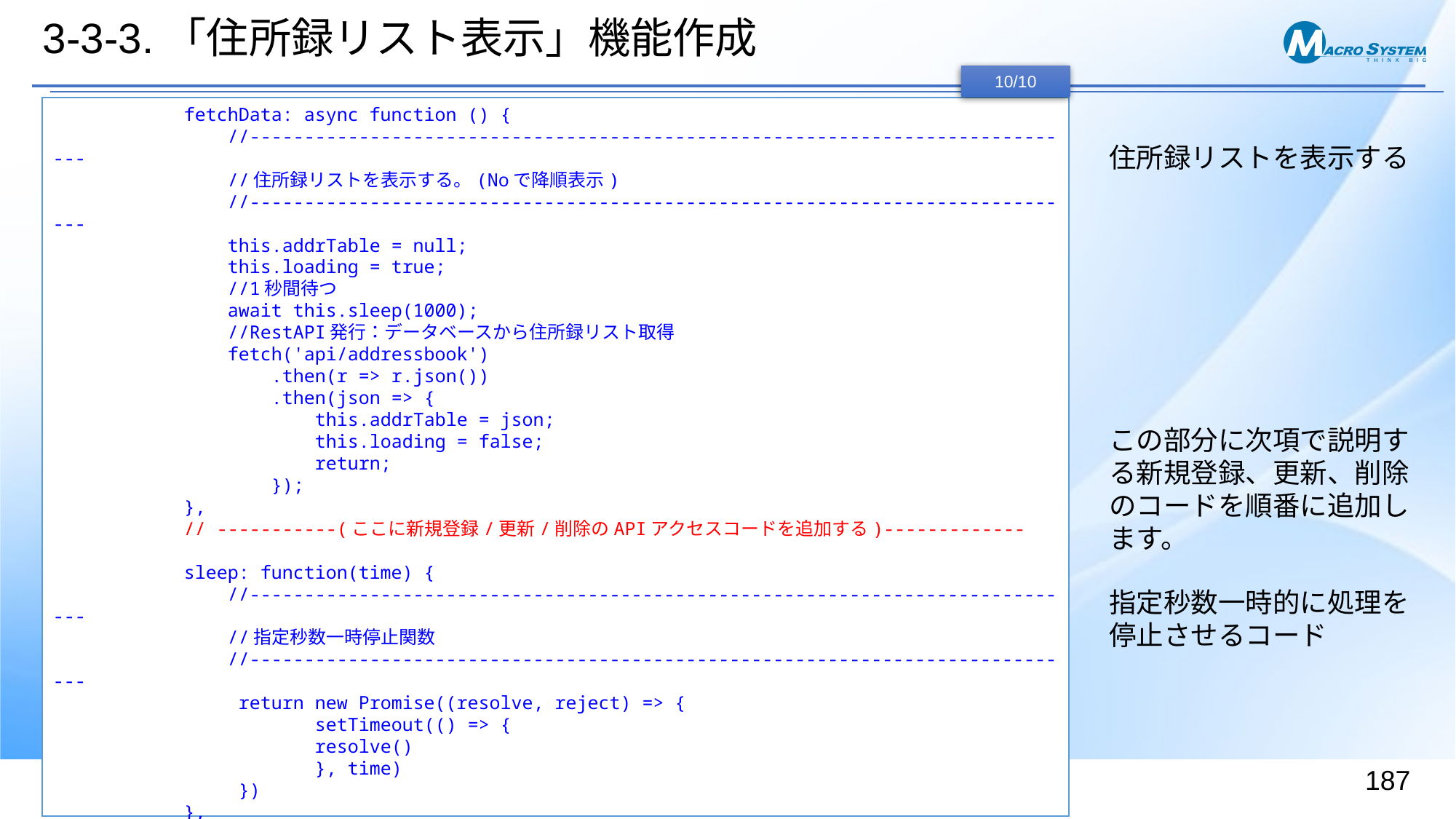

# 3-3-3.「住所録リスト表示」機能作成
10/10
            fetchData: async function () {
                //-----------------------------------------------------------------------------
                //住所録リストを表示する。(Noで降順表示)
                //-----------------------------------------------------------------------------
                this.addrTable = null;
                this.loading = true;
                //1秒間待つ
                await this.sleep(1000);
                //RestAPI発行：データベースから住所録リスト取得
                fetch('api/addressbook')
                    .then(r => r.json())
                    .then(json => {
                        this.addrTable = json;
                        this.loading = false;
                        return;
                    });
            },
            // -----------(ここに新規登録/更新/削除のAPIアクセスコードを追加する)-------------

            sleep: function(time) {
                //-----------------------------------------------------------------------------
                //指定秒数一時停止関数
                //-----------------------------------------------------------------------------
                 return new Promise((resolve, reject) => {
                        setTimeout(() => {
                        resolve()
                        }, time)
                 })
            },
        },
    }
</script>

住所録リストを表示する
この部分に次項で説明する新規登録、更新、削除のコードを順番に追加します。
指定秒数一時的に処理を停止させるコード